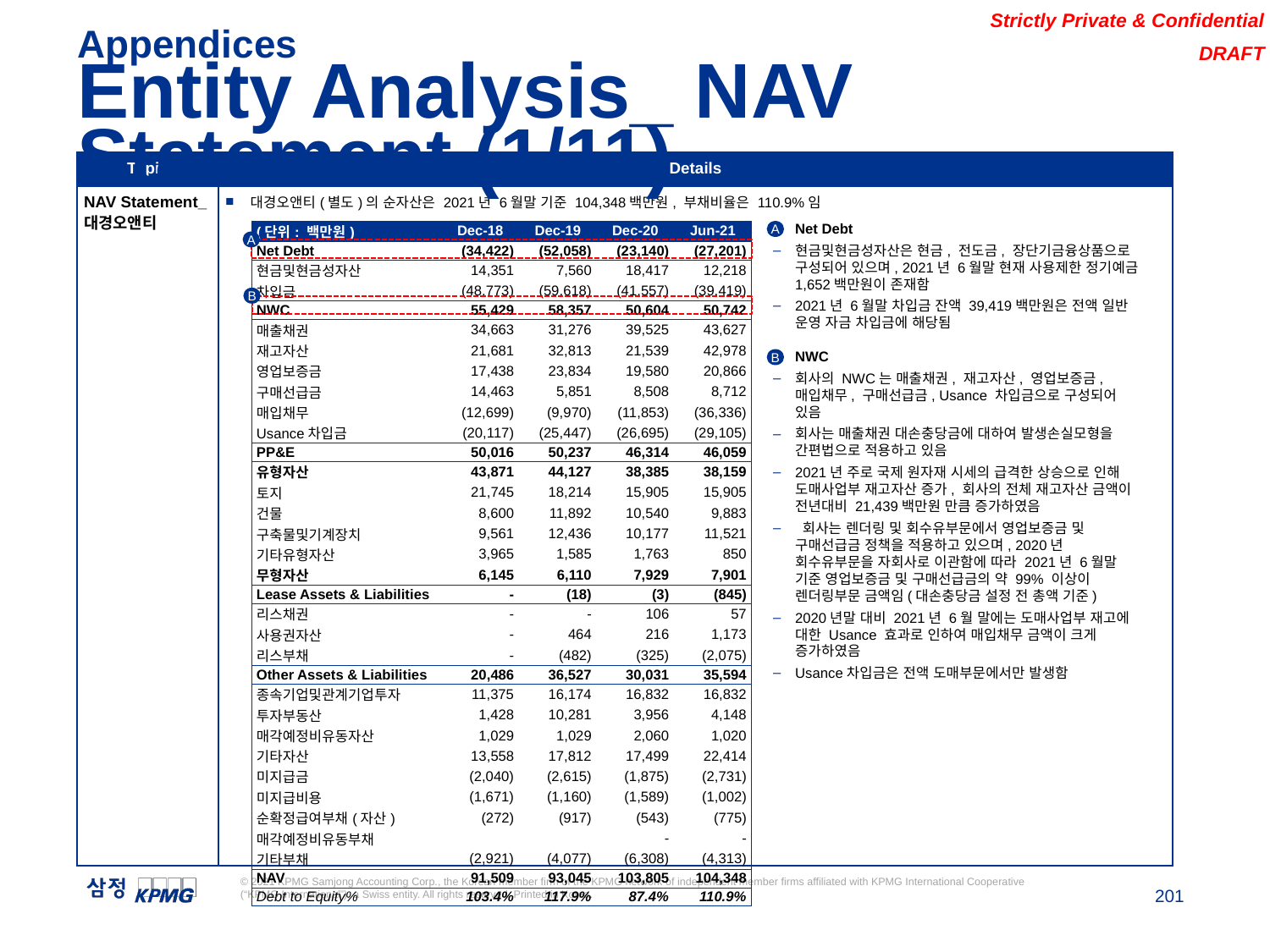

Appendices
Entity Analysis_ NAV Statement (1/11)
| Topic | Details |
| --- | --- |
| NAV Statement\_ 대경오앤티 | 대경오앤티(별도)의 순자산은 2021년 6월말 기준 104,348백만원, 부채비율은 110.9%임 |
Net Debt
현금및현금성자산은 현금, 전도금, 장단기금융상품으로 구성되어 있으며, 2021년 6월말 현재 사용제한 정기예금 1,652백만원이 존재함
2021년 6월말 차입금 잔액 39,419백만원은 전액 일반 운영 자금 차입금에 해당됨

NWC
회사의 NWC는 매출채권, 재고자산, 영업보증금, 매입채무, 구매선급금, Usance 차입금으로 구성되어 있음
회사는 매출채권 대손충당금에 대하여 발생손실모형을 간편법으로 적용하고 있음
2021년 주로 국제 원자재 시세의 급격한 상승으로 인해 도매사업부 재고자산 증가, 회사의 전체 재고자산 금액이 전년대비 21,439백만원 만큼 증가하였음
 회사는 렌더링 및 회수유부문에서 영업보증금 및 구매선급금 정책을 적용하고 있으며, 2020년 회수유부문을 자회사로 이관함에 따라 2021년 6월말 기준 영업보증금 및 구매선급금의 약 99% 이상이 렌더링부문 금액임(대손충당금 설정 전 총액 기준)
2020년말 대비 2021년 6월 말에는 도매사업부 재고에 대한 Usance 효과로 인하여 매입채무 금액이 크게 증가하였음
Usance차입금은 전액 도매부문에서만 발생함

| (단위: 백만원) | Dec-18 | Dec-19 | Dec-20 | Jun-21 |
| --- | --- | --- | --- | --- |
| Net Debt | (34,422) | (52,058) | (23,140) | (27,201) |
| 현금및현금성자산 | 14,351 | 7,560 | 18,417 | 12,218 |
| 차입금 | (48,773) | (59,618) | (41,557) | (39,419) |
| NWC | 55,429 | 58,357 | 50,604 | 50,742 |
| 매출채권 | 34,663 | 31,276 | 39,525 | 43,627 |
| 재고자산 | 21,681 | 32,813 | 21,539 | 42,978 |
| 영업보증금 | 17,438 | 23,834 | 19,580 | 20,866 |
| 구매선급금 | 14,463 | 5,851 | 8,508 | 8,712 |
| 매입채무 | (12,699) | (9,970) | (11,853) | (36,336) |
| Usance차입금 | (20,117) | (25,447) | (26,695) | (29,105) |
| PP&E | 50,016 | 50,237 | 46,314 | 46,059 |
| 유형자산 | 43,871 | 44,127 | 38,385 | 38,159 |
| 토지 | 21,745 | 18,214 | 15,905 | 15,905 |
| 건물 | 8,600 | 11,892 | 10,540 | 9,883 |
| 구축물및기계장치 | 9,561 | 12,436 | 10,177 | 11,521 |
| 기타유형자산 | 3,965 | 1,585 | 1,763 | 850 |
| 무형자산 | 6,145 | 6,110 | 7,929 | 7,901 |
| Lease Assets & Liabilities | - | (18) | (3) | (845) |
| 리스채권 | - | - | 106 | 57 |
| 사용권자산 | - | 464 | 216 | 1,173 |
| 리스부채 | - | (482) | (325) | (2,075) |
| Other Assets & Liabilities | 20,486 | 36,527 | 30,031 | 35,594 |
| 종속기업및관계기업투자 | 11,375 | 16,174 | 16,832 | 16,832 |
| 투자부동산 | 1,428 | 10,281 | 3,956 | 4,148 |
| 매각예정비유동자산 | 1,029 | 1,029 | 2,060 | 1,020 |
| 기타자산 | 13,558 | 17,812 | 17,499 | 22,414 |
| 미지급금 | (2,040) | (2,615) | (1,875) | (2,731) |
| 미지급비용 | (1,671) | (1,160) | (1,589) | (1,002) |
| 순확정급여부채(자산) | (272) | (917) | (543) | (775) |
| 매각예정비유동부채 |  |  | - | - |
| 기타부채 | (2,921) | (4,077) | (6,308) | (4,313) |
| NAV | 91,509 | 93,045 | 103,805 | 104,348 |
| Debt to Equity% | 103.4% | 117.9% | 87.4% | 110.9% |
A
A

B

B